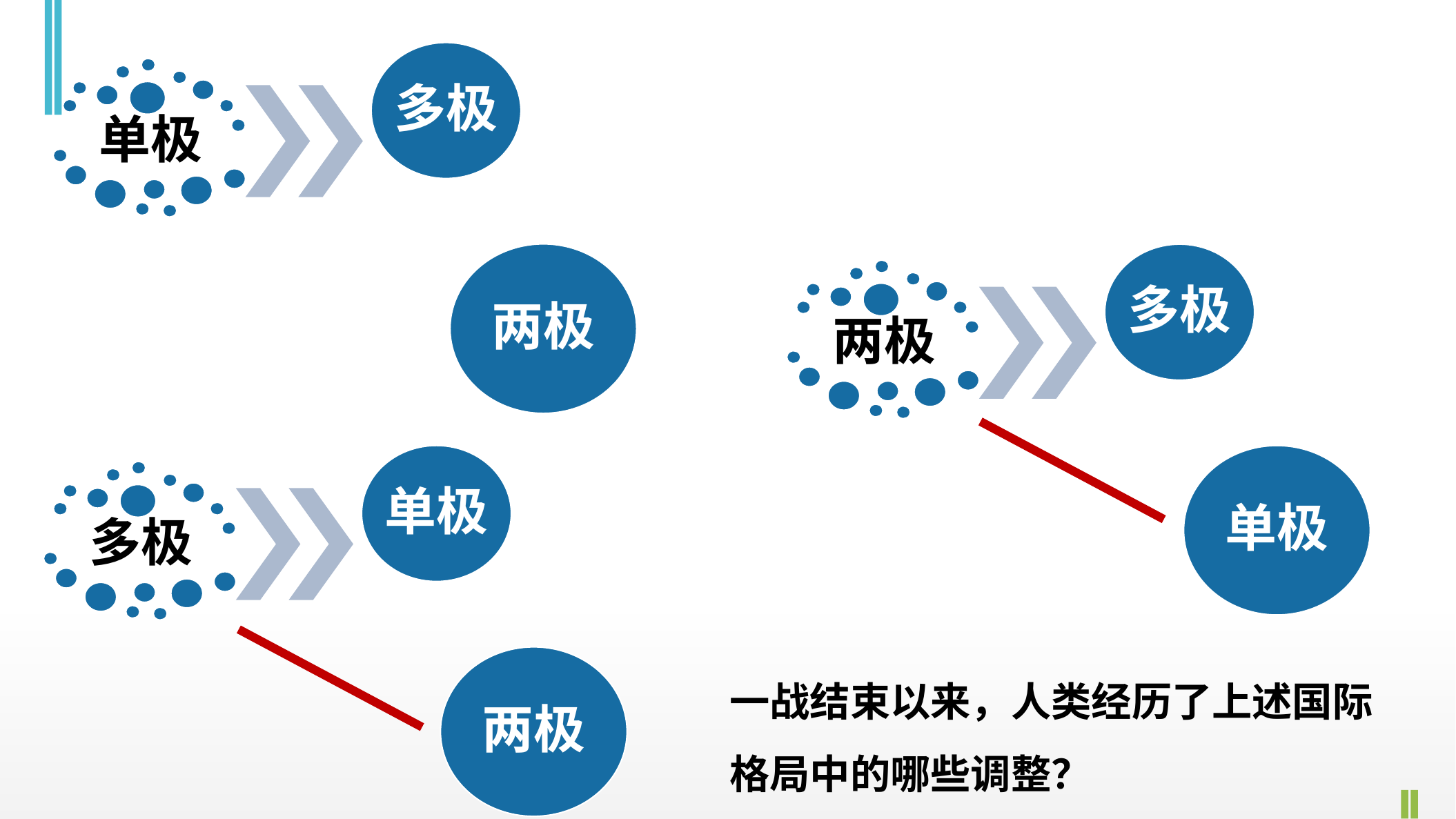

单极
多极

两极
两极
多极

单极
多极
单极

两极
一战结束以来，人类经历了上述国际格局中的哪些调整？